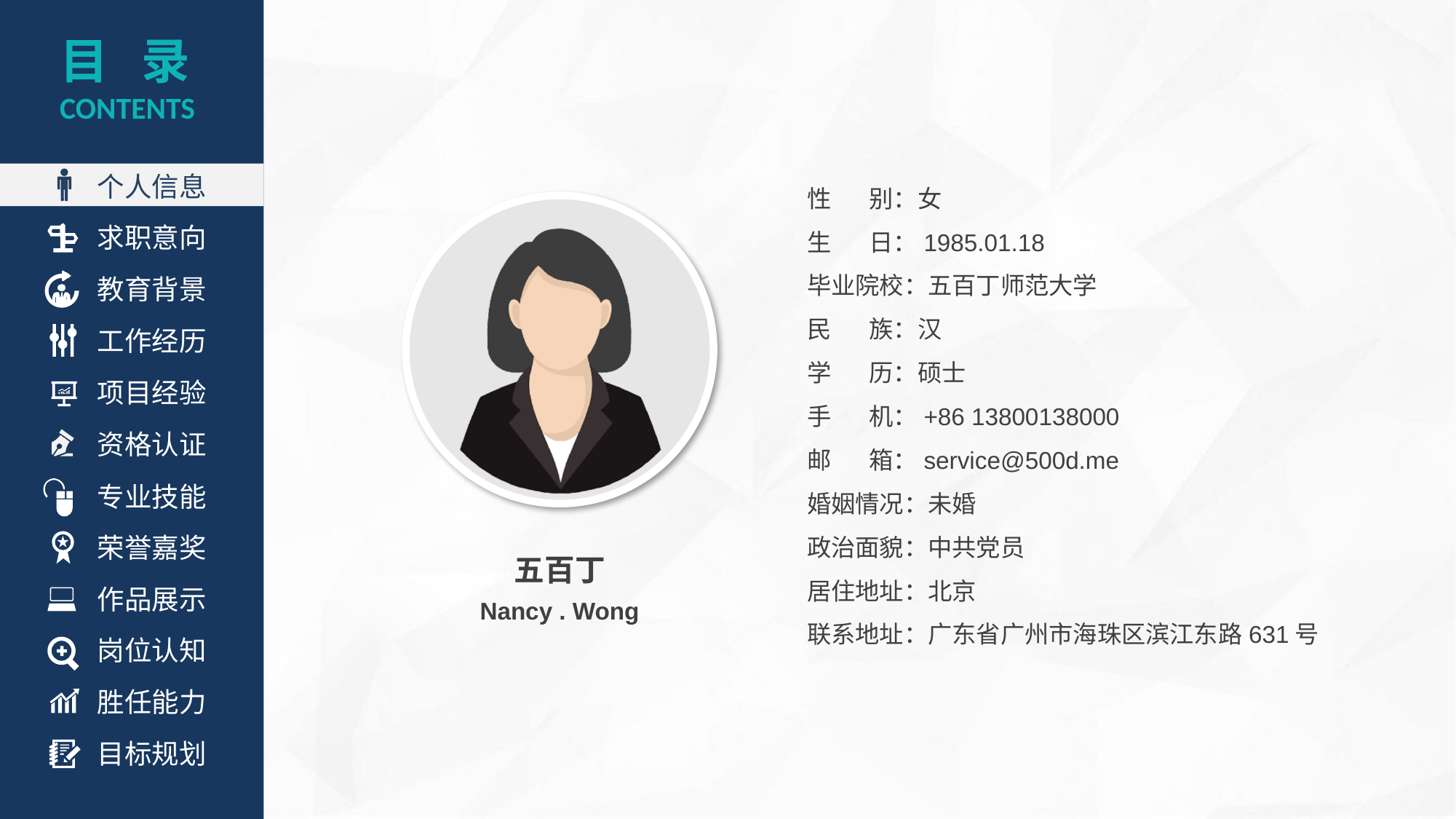

目   录
CONTENTS
个人信息

性       别：女
生       日：1985.01.18
毕业院校：五百丁师范大学
民       族：汉
学       历：硕士
手       机：+86 13800138000
邮       箱：service@500d.me
婚姻情况：未婚
政治面貌：中共党员
居住地址：北京
联系地址：广东省广州市海珠区滨江东路631号

求职意向

教育背景

工作经历

项目经验

资格认证

专业技能

荣誉嘉奖

五百丁
Nancy . Wong
作品展示

岗位认知

胜任能力

目标规划